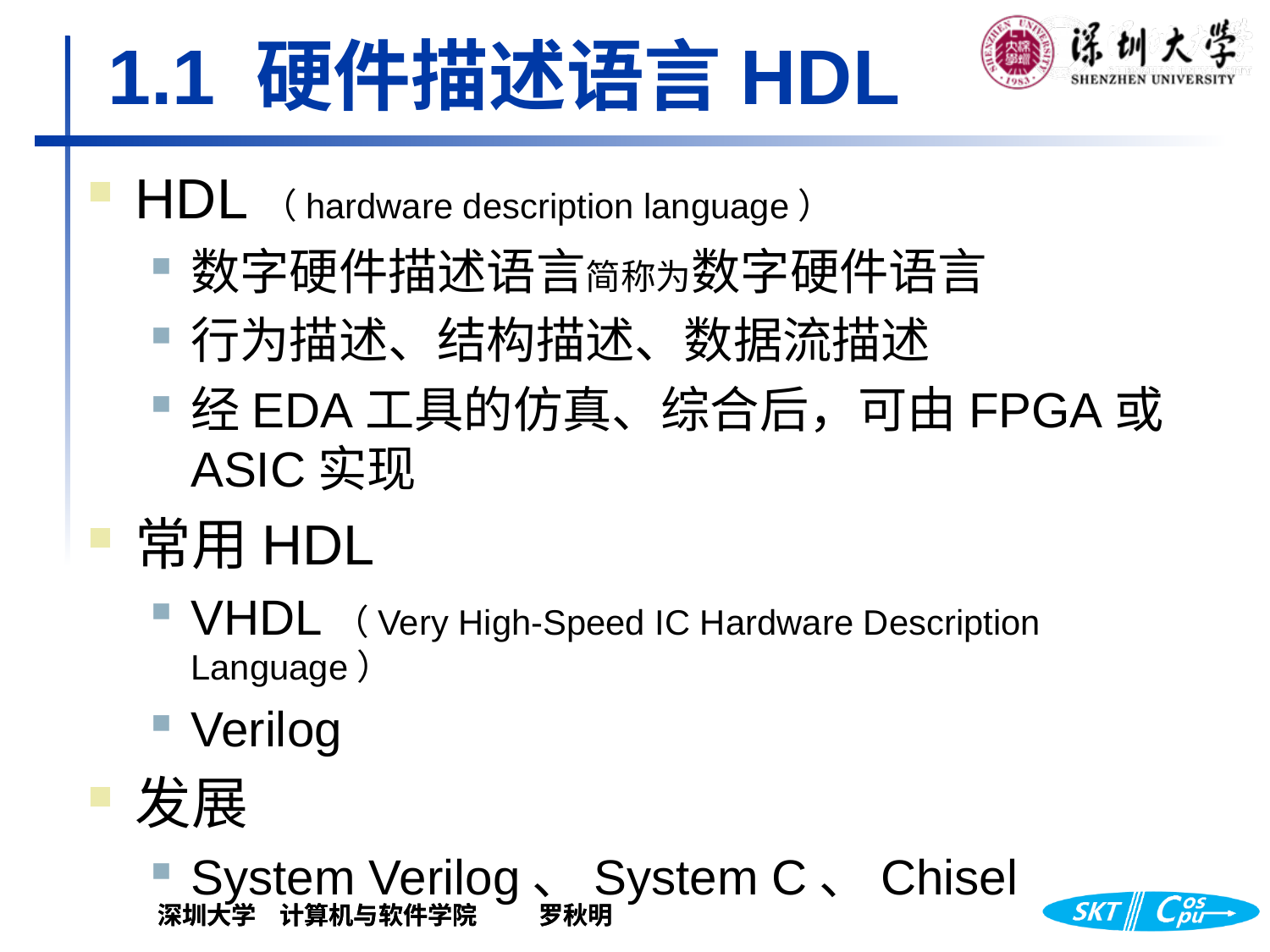

# 1.1 硬件描述语言HDL
HDL（hardware description language）
数字硬件描述语言简称为数字硬件语言
行为描述、结构描述、数据流描述
经EDA工具的仿真、综合后，可由FPGA或ASIC实现
常用HDL
VHDL（Very High-Speed IC Hardware Description Language）
Verilog
发展
System Verilog、System C、Chisel